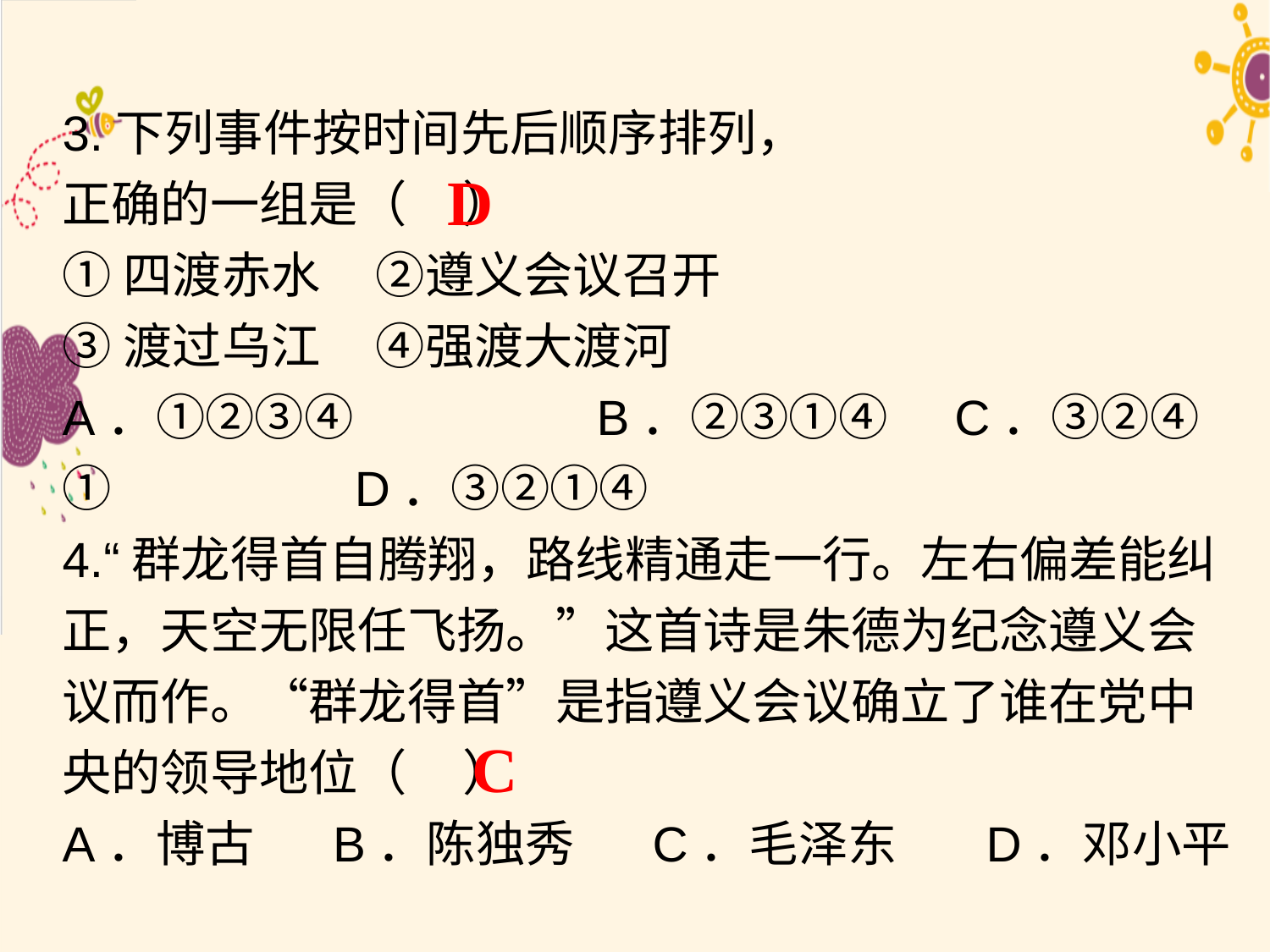

3.下列事件按时间先后顺序排列，
正确的一组是（     ）
①四渡赤水     ②遵义会议召开
③渡过乌江     ④强渡大渡河
A．①②③④                     B．②③①④     C．③②④①                     D．③②①④
4.“群龙得首自腾翔，路线精通走一行。左右偏差能纠正，天空无限任飞扬。”这首诗是朱德为纪念遵义会议而作。“群龙得首”是指遵义会议确立了谁在党中央的领导地位（     ）
A．博古      B．陈独秀      C．毛泽东       D．邓小平
D
C